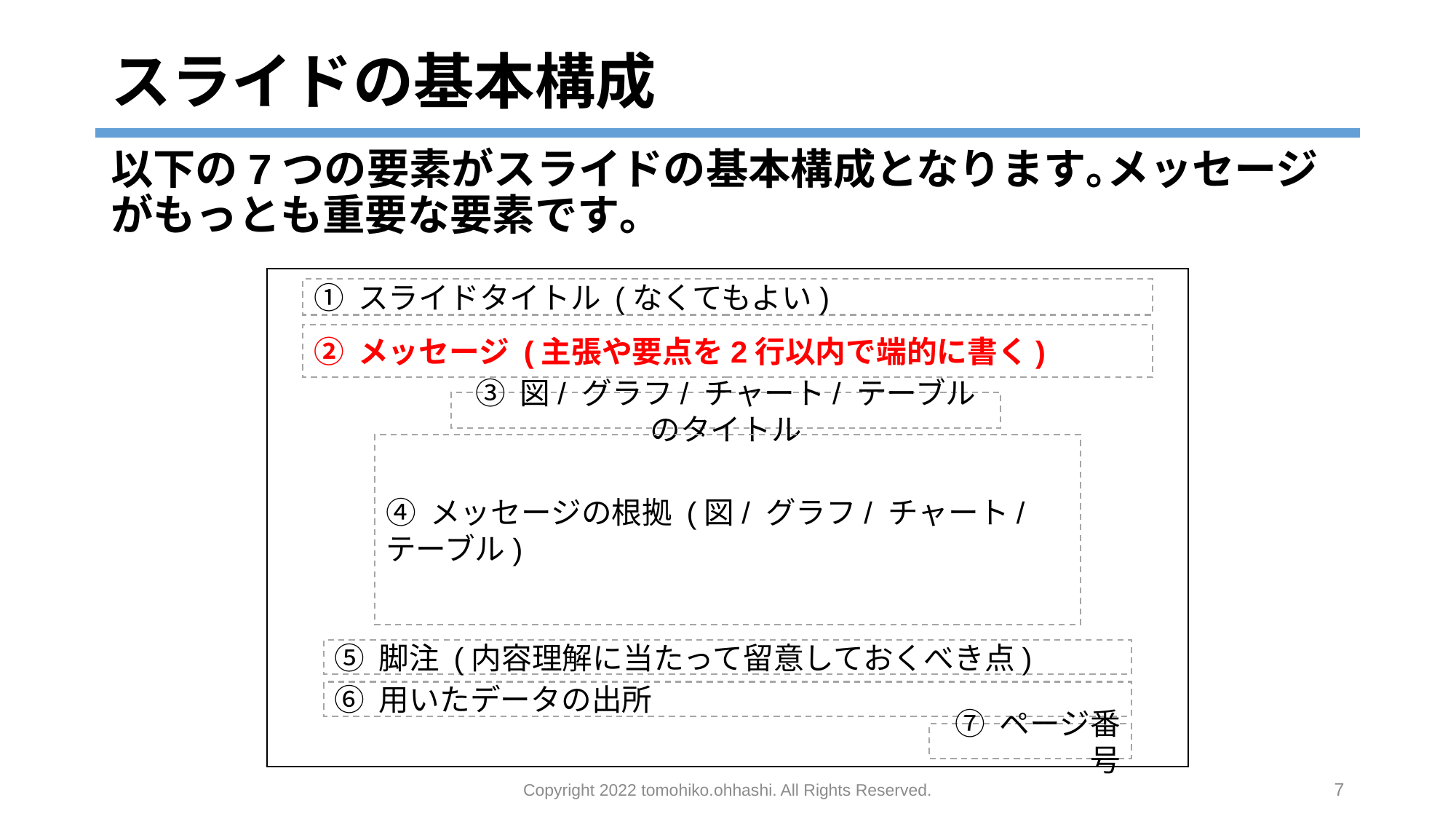

# スライドの基本構成
以下の7つの要素がスライドの基本構成となります｡メッセージがもっとも重要な要素です｡

① スライドタイトル (なくてもよい)
② メッセージ (主張や要点を2行以内で端的に書く)
③ 図/ グラフ/ チャート/ テーブル のタイトル
④ メッセージの根拠 (図/ グラフ/ チャート/ テーブル)
⑤ 脚注 (内容理解に当たって留意しておくべき点)
⑥ 用いたデータの出所
⑦ ページ番号
Copyright 2022 tomohiko.ohhashi. All Rights Reserved.
7